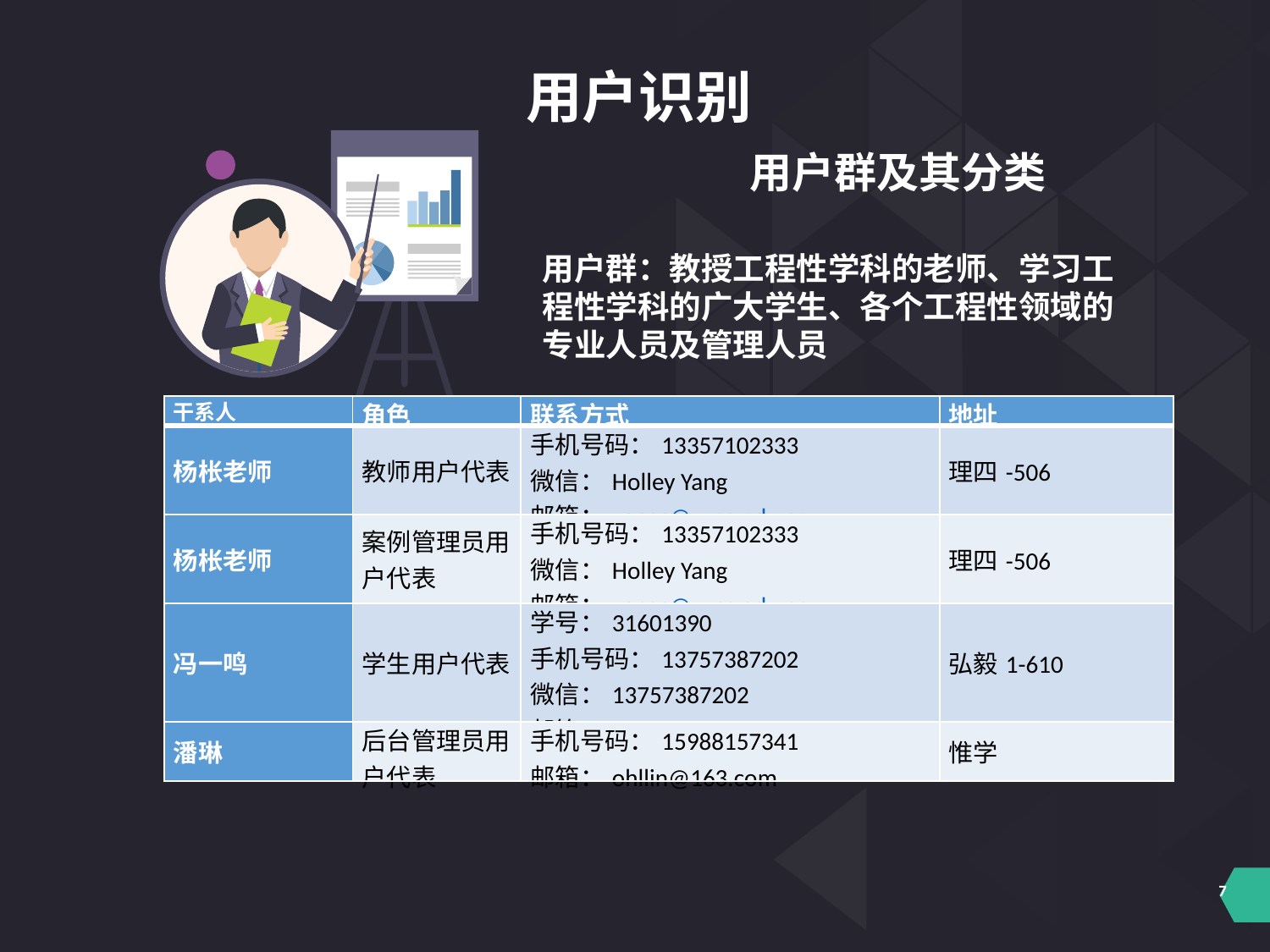

用户识别

用户群及其分类

用户群：教授工程性学科的老师、学习工程性学科的广大学生、各个工程性领域的专业人员及管理人员
| 干系人 | 角色 | 联系方式 | 地址 |
| --- | --- | --- | --- |
| 杨枨老师 | 教师用户代表 | 手机号码：13357102333 微信：Holley Yang 邮箱：yangc@zucc.edu.cn | 理四-506 |
| 杨枨老师 | 案例管理员用户代表 | 手机号码：13357102333 微信：Holley Yang 邮箱：yangc@zucc.edu.cn | 理四-506 |
| 冯一鸣 | 学生用户代表 | 学号：31601390 手机号码：13757387202 微信：13757387202 邮箱：31601390@stu.zucc.edu.cn | 弘毅1-610 |
| 潘琳 | 后台管理员用户代表 | 手机号码：15988157341 邮箱：ohllin@163.com | 惟学 |